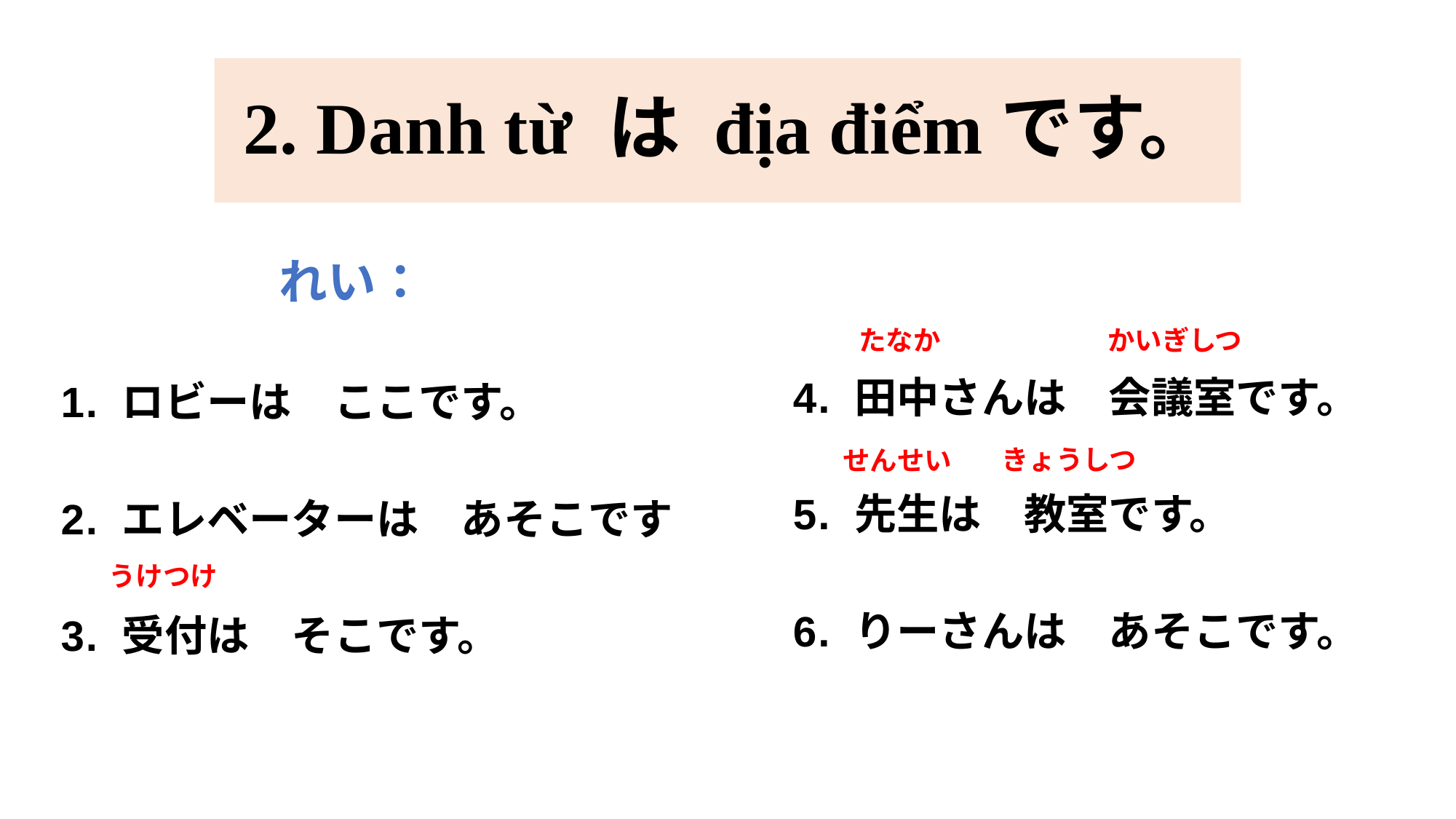

# 2. Danh từ は địa điểmです。
		れい：
ロビーは　ここです。
エレベーターは　あそこです
受付は　そこです。

田中さんは　会議室です。
先生は　教室です。
りーさんは　あそこです。
たなか
かいぎしつ
きょうしつ
せんせい
うけつけ